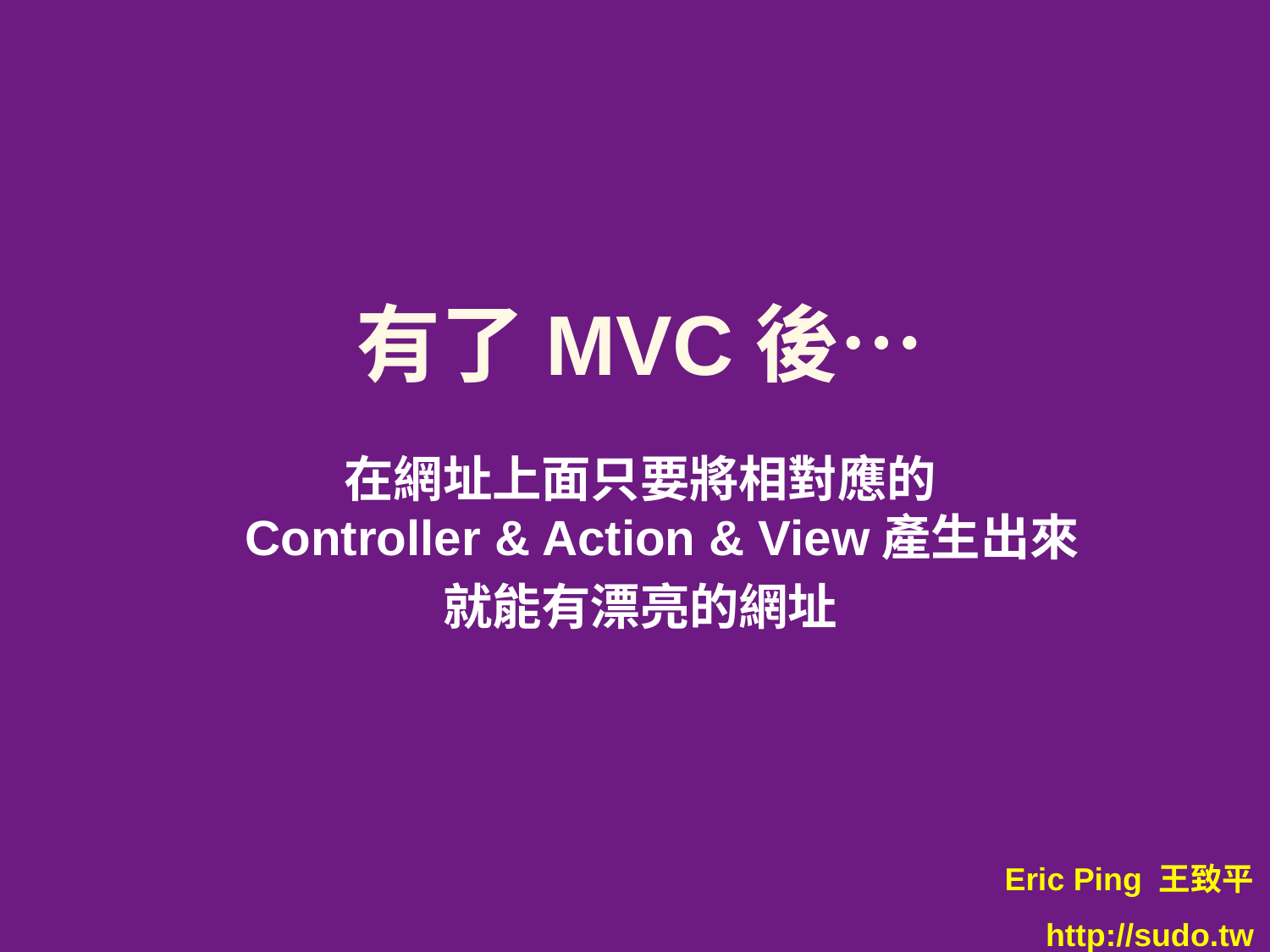

# 有了MVC後…
在網址上面只要將相對應的
Controller & Action & View產生出來
就能有漂亮的網址